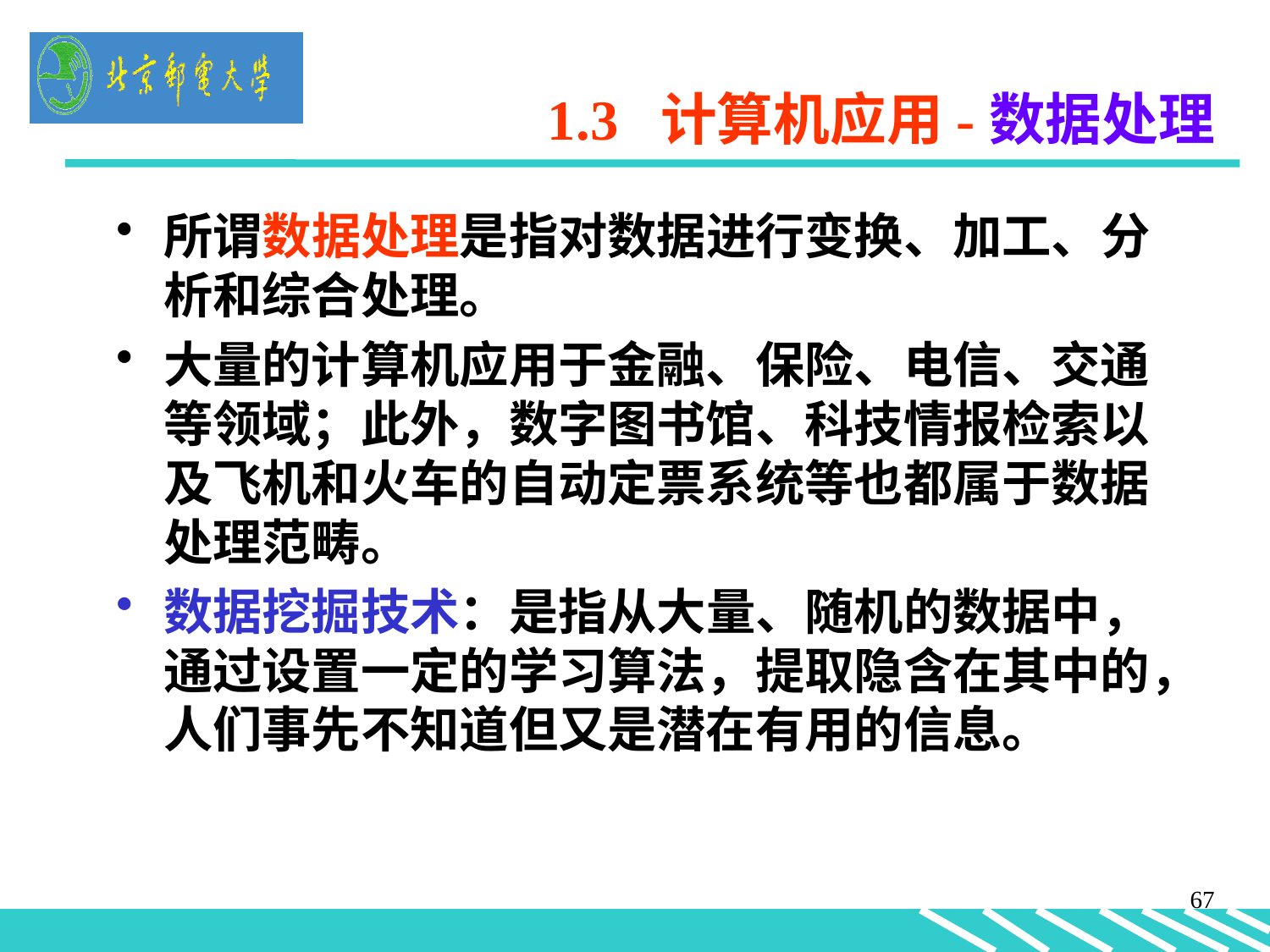

1.3  计算机应用-数据处理
所谓数据处理是指对数据进行变换、加工、分析和综合处理。
大量的计算机应用于金融、保险、电信、交通等领域；此外，数字图书馆、科技情报检索以及飞机和火车的自动定票系统等也都属于数据处理范畴。
数据挖掘技术：是指从大量、随机的数据中，通过设置一定的学习算法，提取隐含在其中的，人们事先不知道但又是潜在有用的信息。

67